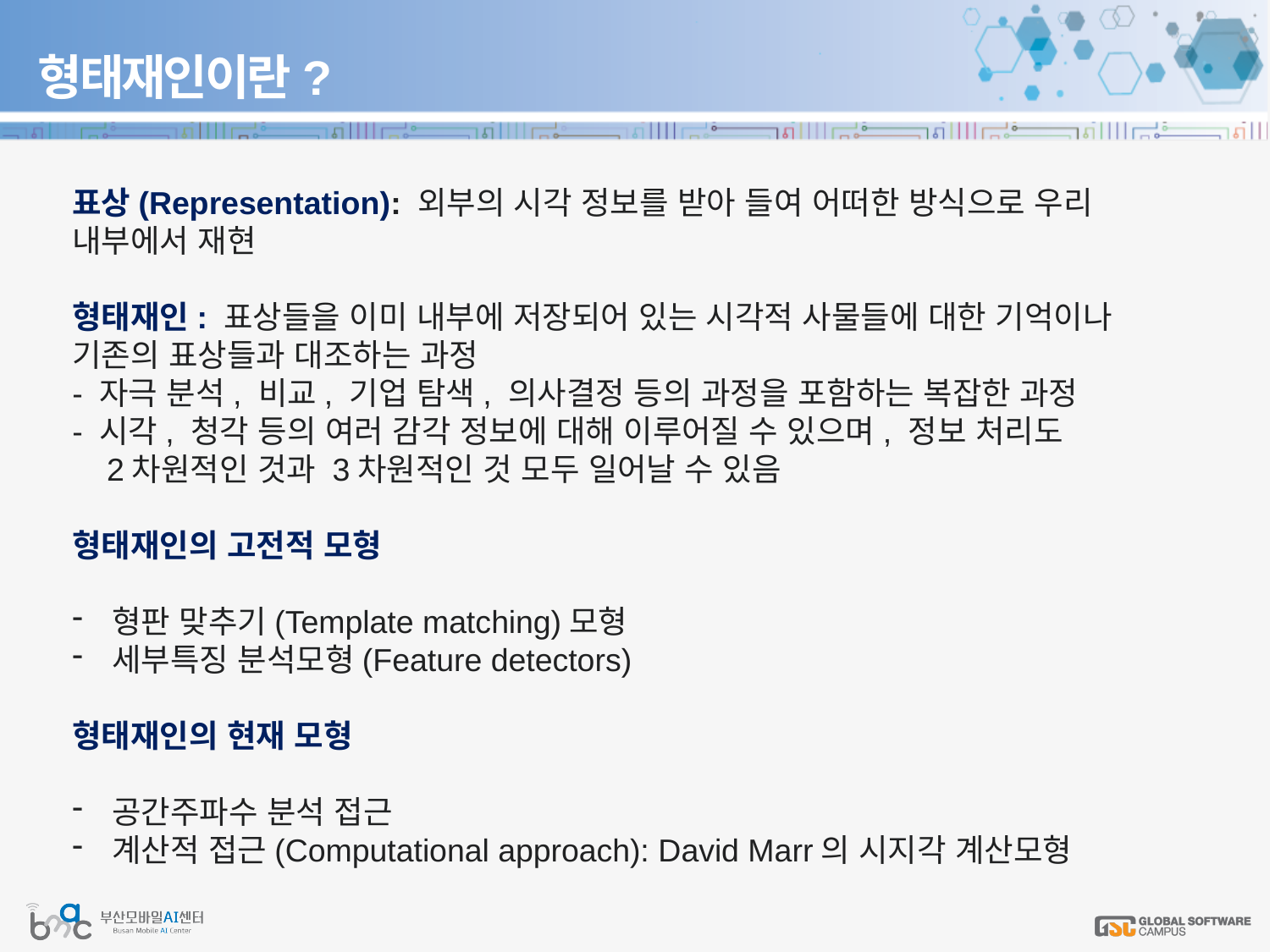

# 형태재인이란?
표상(Representation): 외부의 시각 정보를 받아 들여 어떠한 방식으로 우리 내부에서 재현

형태재인: 표상들을 이미 내부에 저장되어 있는 시각적 사물들에 대한 기억이나 기존의 표상들과 대조하는 과정
- 자극 분석, 비교, 기업 탐색, 의사결정 등의 과정을 포함하는 복잡한 과정
- 시각, 청각 등의 여러 감각 정보에 대해 이루어질 수 있으며, 정보 처리도
   2차원적인 것과 3차원적인 것 모두 일어날 수 있음

형태재인의 고전적 모형

형판 맞추기(Template matching)모형
세부특징 분석모형(Feature detectors)

형태재인의 현재 모형

공간주파수 분석 접근
계산적 접근(Computational approach): David Marr의 시지각 계산모형